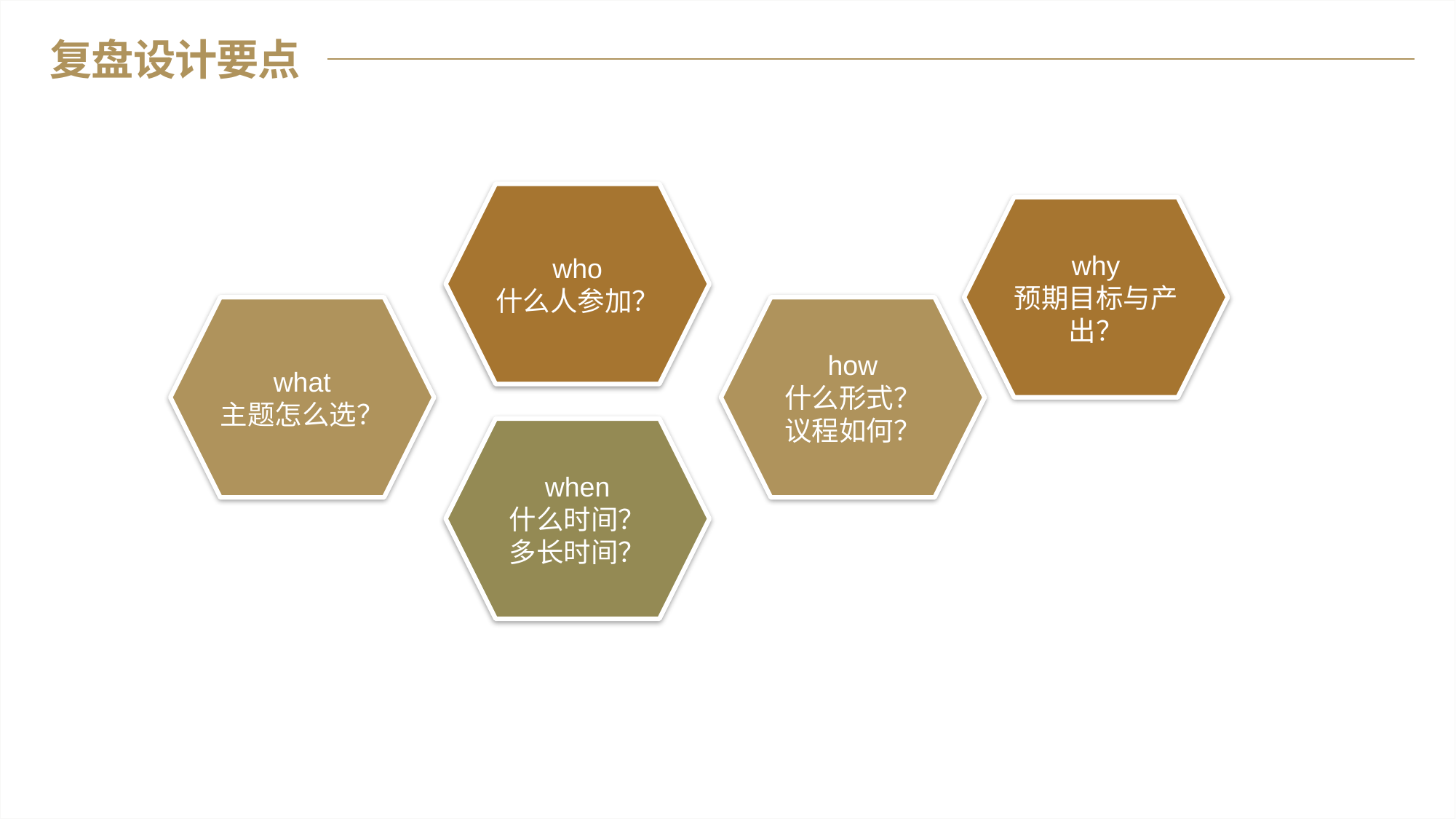

复盘设计要点
who
什么人参加？
why
预期目标与产出？
what
主题怎么选？
how
什么形式？
议程如何？
when
什么时间？
多长时间？